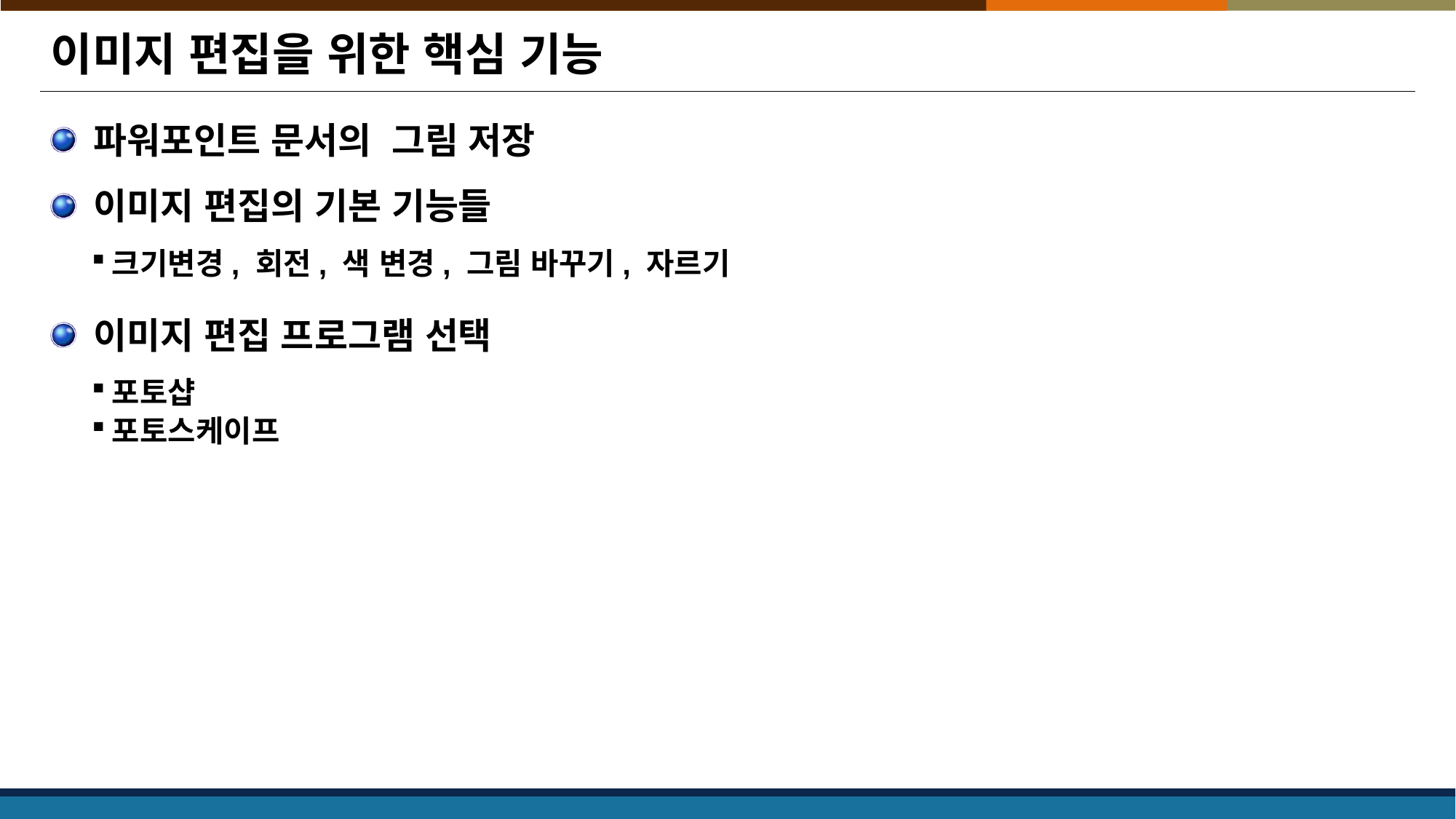

# 이미지 편집을 위한 핵심 기능
파워포인트 문서의  그림 저장
이미지 편집의 기본 기능들
크기변경, 회전, 색 변경, 그림 바꾸기, 자르기
이미지 편집 프로그램 선택
포토샵
포토스케이프